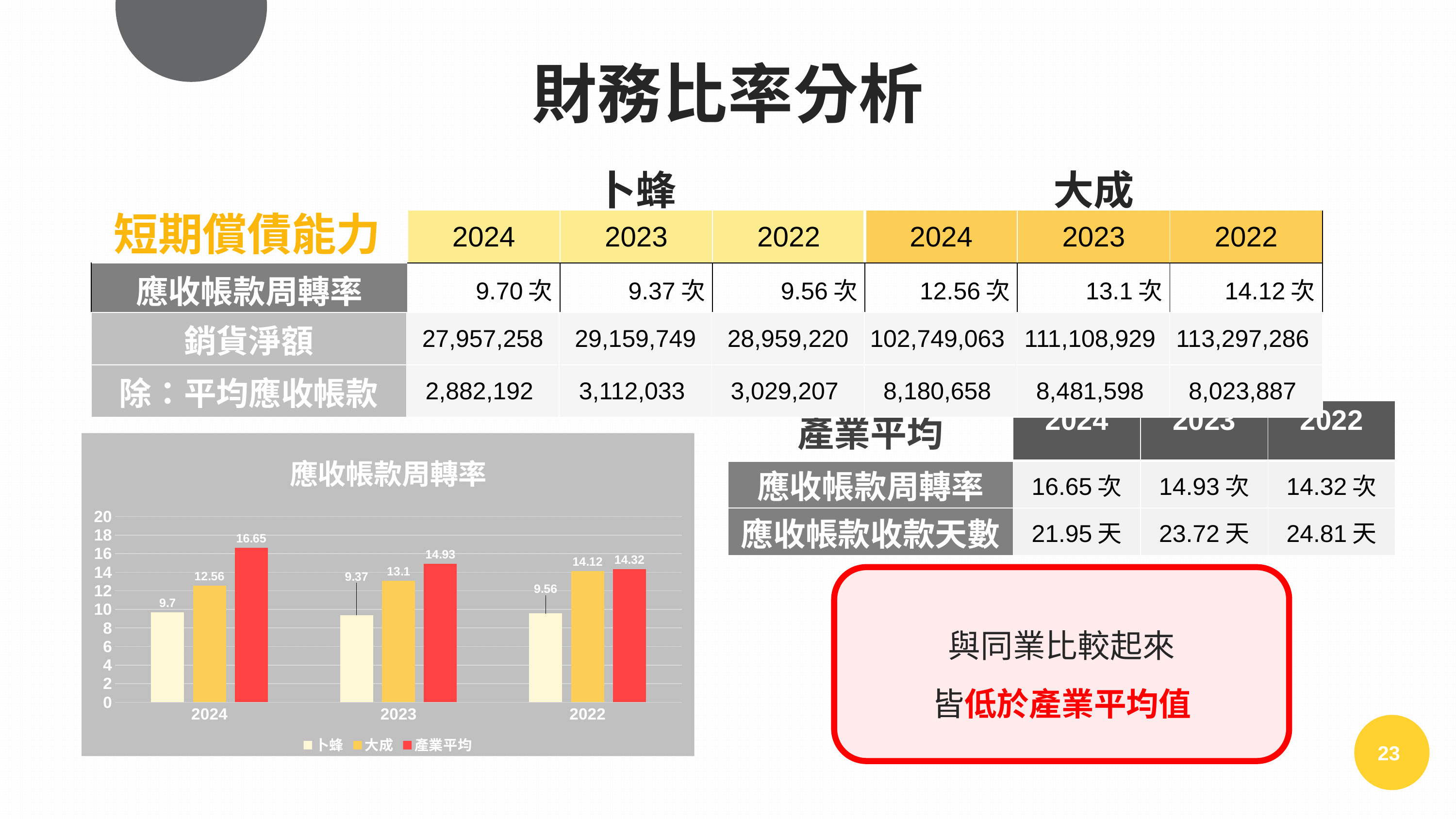

財務比率分析
|  | 卜蜂 |  |  | 大成 |  |  |
| --- | --- | --- | --- | --- | --- | --- |
|  | 2024 | 2023 | 2022 | 2024 | 2023 | 2022 |
| 應收帳款周轉率 | 9.70次 | 9.37次 | 9.56次 | 12.56次 | 13.1次 | 14.12次 |
| 應收帳款收款天數 | 37.61天 | 38.95天 | 38.17天 | 29.07天 | 27.85天 | 25.84天 |
短期償債能力
| 銷貨淨額 | 27,957,258 | 29,159,749 | 28,959,220 | 102,749,063 | 111,108,929 | 113,297,286 |
| --- | --- | --- | --- | --- | --- | --- |
| 除：平均應收帳款 | 2,882,192 | 3,112,033 | 3,029,207 | 8,180,658 | 8,481,598 | 8,023,887 |
| 產業平均 | 2024 | 2023 | 2022 |
| --- | --- | --- | --- |
| 應收帳款周轉率 | 16.65次 | 14.93次 | 14.32次 |
| 應收帳款收款天數 | 21.95天 | 23.72天 | 24.81天 |

### Chart: 應收帳款周轉率

| Category | 卜蜂 | 大成 | 產業平均 |
|---|---|---|---|
| 2024 | 9.7 | 12.56 | 16.65 |
| 2023 | 9.37 | 13.1 | 14.93 |
| 2022 | 9.56 | 14.12 | 14.32 |
與同業比較起來
皆低於產業平均值

23